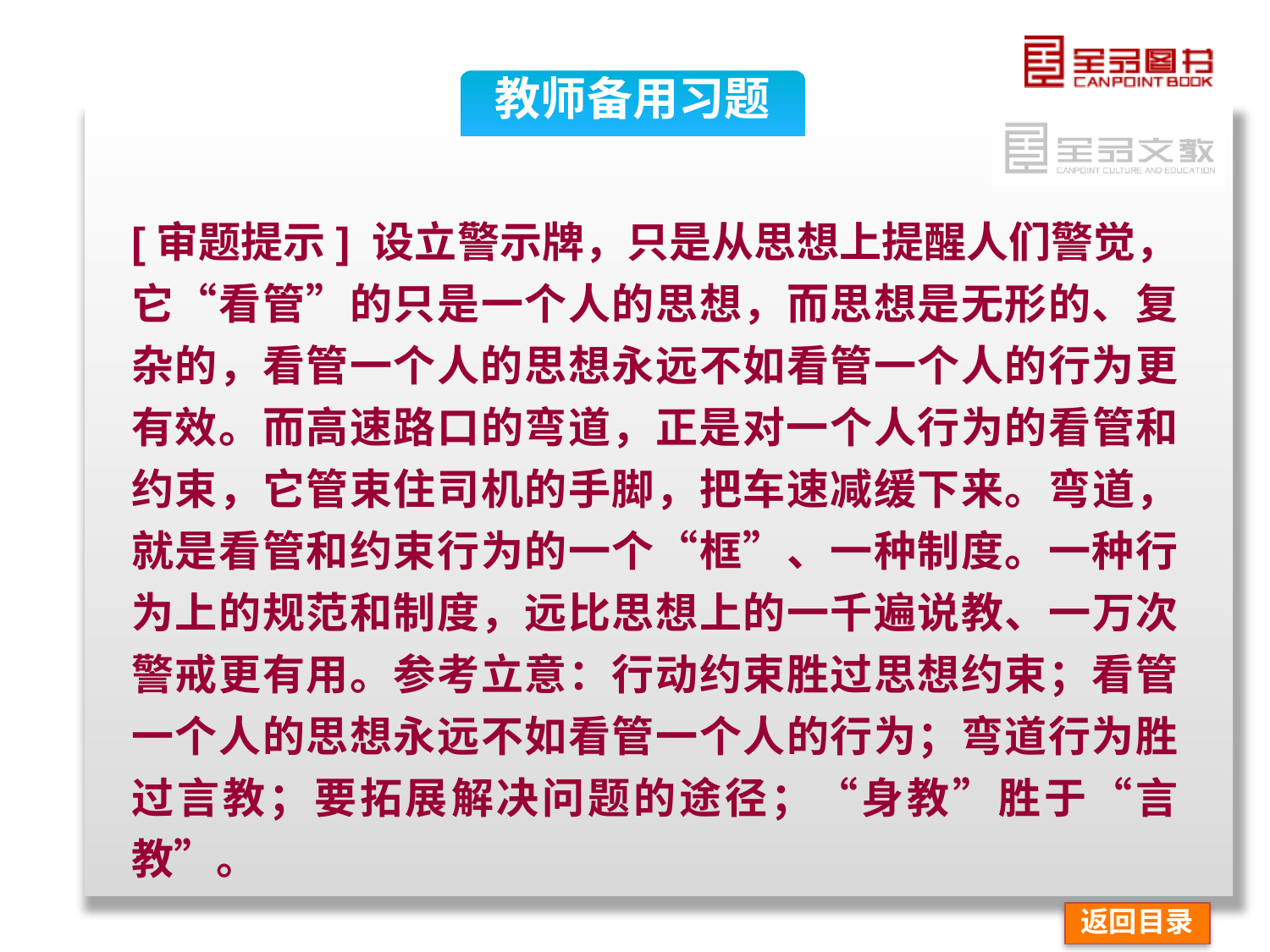

教师备用习题
[审题提示] 设立警示牌，只是从思想上提醒人们警觉，它“看管”的只是一个人的思想，而思想是无形的、复杂的，看管一个人的思想永远不如看管一个人的行为更有效。而高速路口的弯道，正是对一个人行为的看管和约束，它管束住司机的手脚，把车速减缓下来。弯道，就是看管和约束行为的一个“框”、一种制度。一种行为上的规范和制度，远比思想上的一千遍说教、一万次警戒更有用。参考立意：行动约束胜过思想约束；看管一个人的思想永远不如看管一个人的行为；弯道行为胜过言教；要拓展解决问题的途径；“身教”胜于“言教”。
返回目录